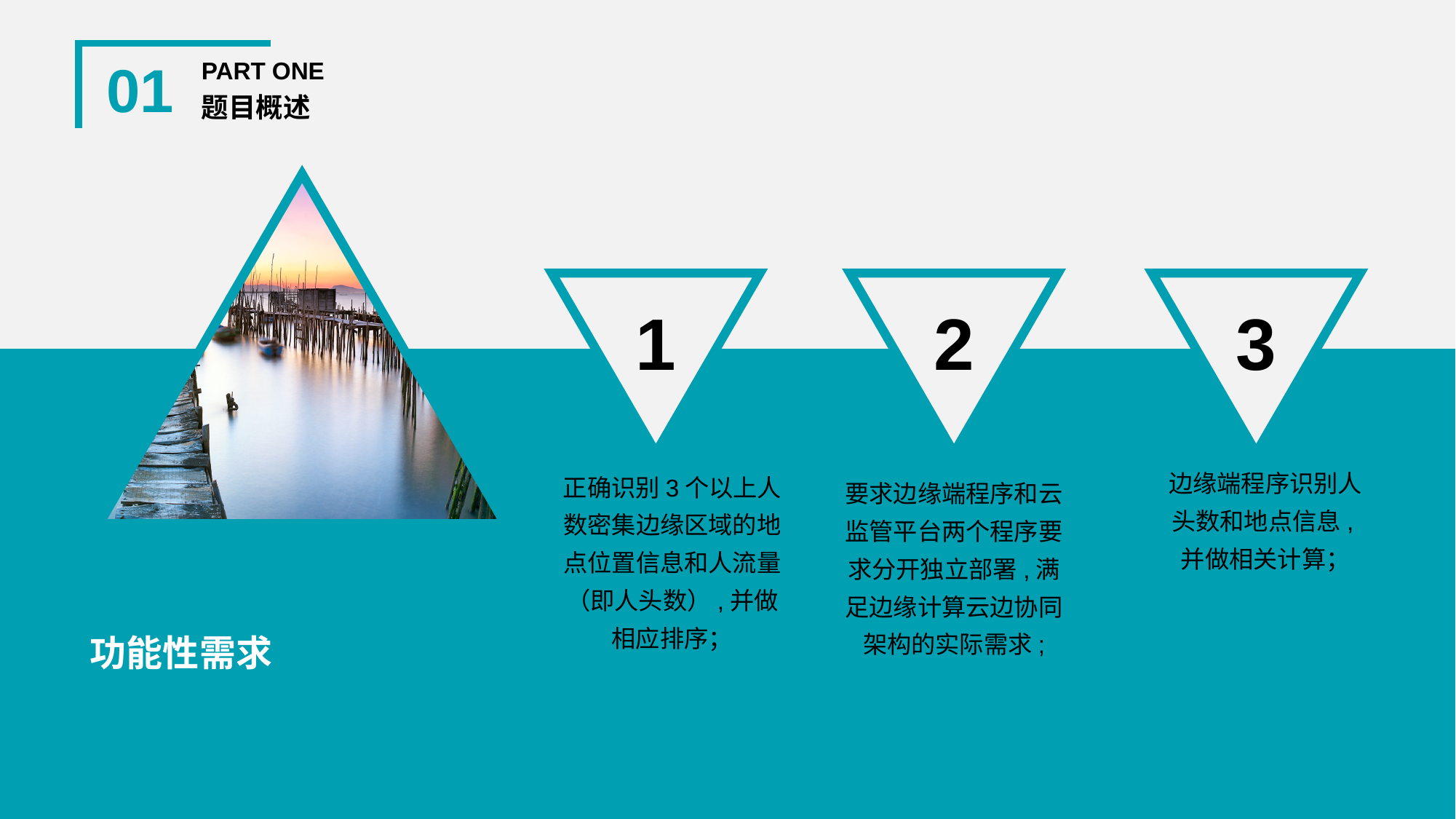

01
PART ONE
题目概述

1

2

3
边缘端程序识别人头数和地点信息,并做相关计算；
正确识别3个以上人数密集边缘区域的地点位置信息和人流量（即人头数）,并做相应排序；
要求边缘端程序和云监管平台两个程序要求分开独立部署,满足边缘计算云边协同架构的实际需求;
功能性需求